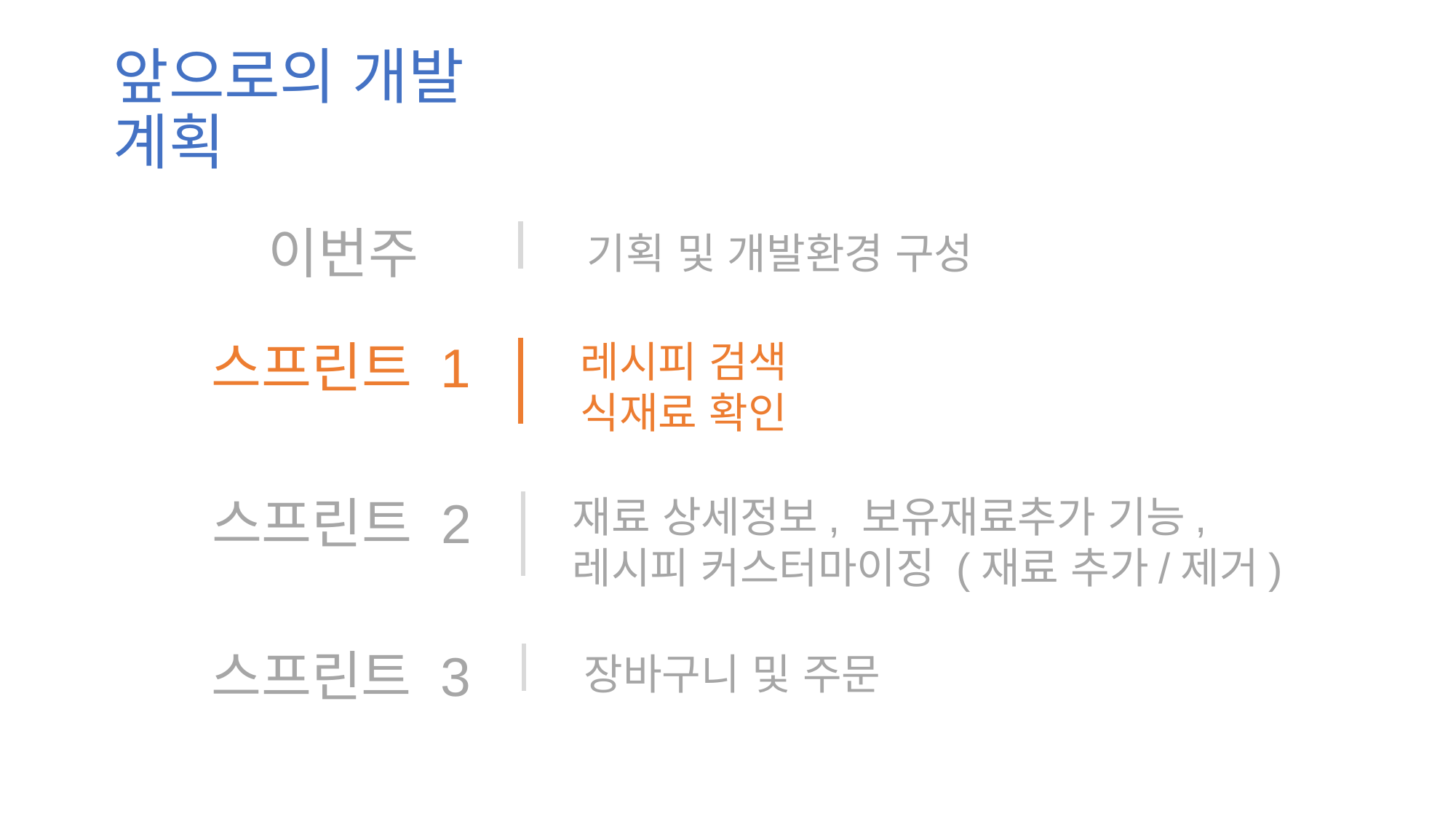

앞으로의 개발 계획
이번주
기획 및 개발환경 구성
스프린트 1
레시피 검색
식재료 확인
스프린트 2
재료 상세정보, 보유재료추가 기능,
레시피 커스터마이징 (재료 추가/제거)
스프린트 3
장바구니 및 주문